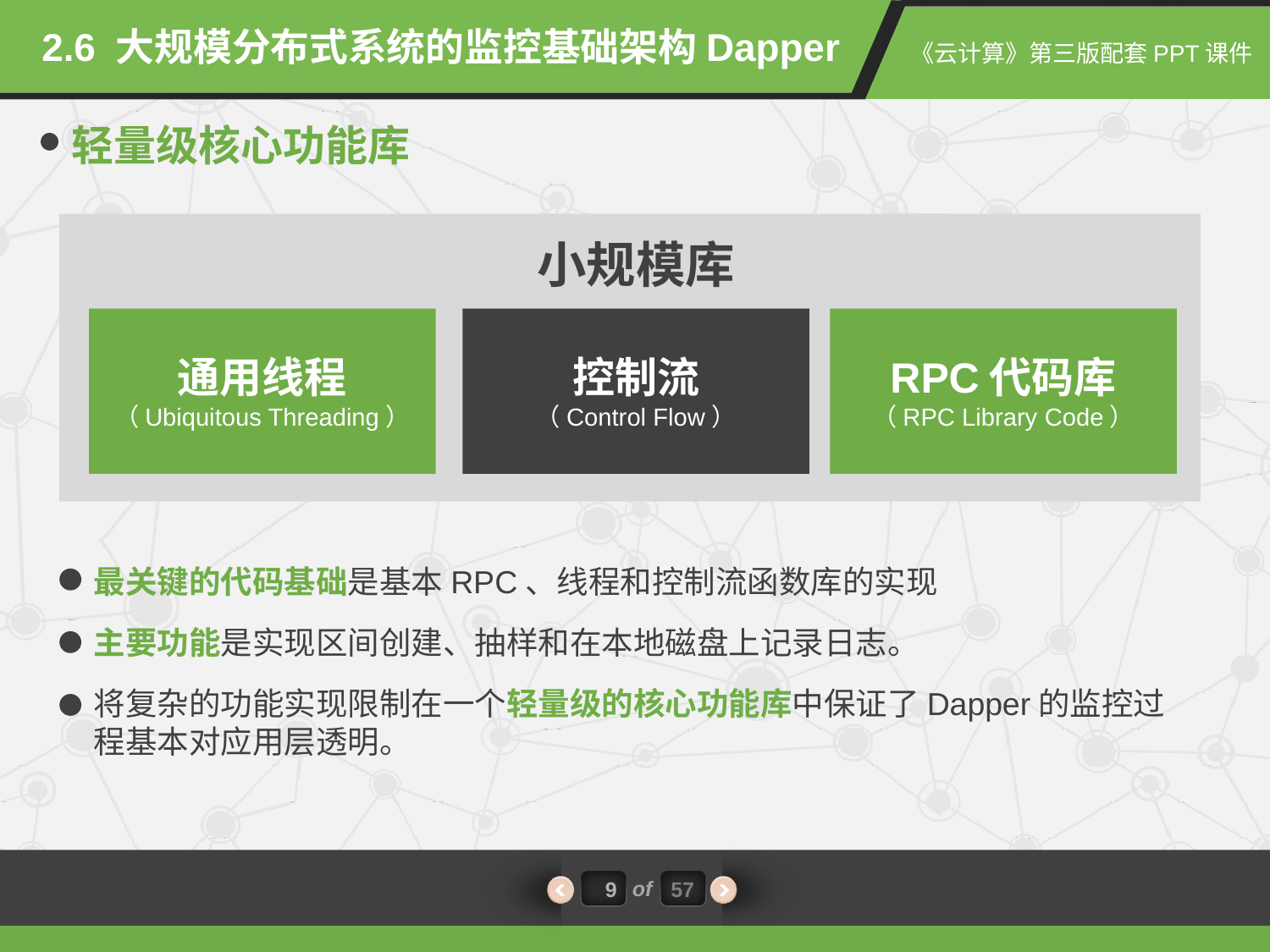

2.6 大规模分布式系统的监控基础架构Dapper
轻量级核心功能库

小规模库
通用线程
（Ubiquitous Threading）
控制流
（Control Flow）
RPC代码库
（RPC Library Code）
最关键的代码基础是基本RPC、线程和控制流函数库的实现

主要功能是实现区间创建、抽样和在本地磁盘上记录日志。

将复杂的功能实现限制在一个轻量级的核心功能库中保证了Dapper的监控过程基本对应用层透明。

9